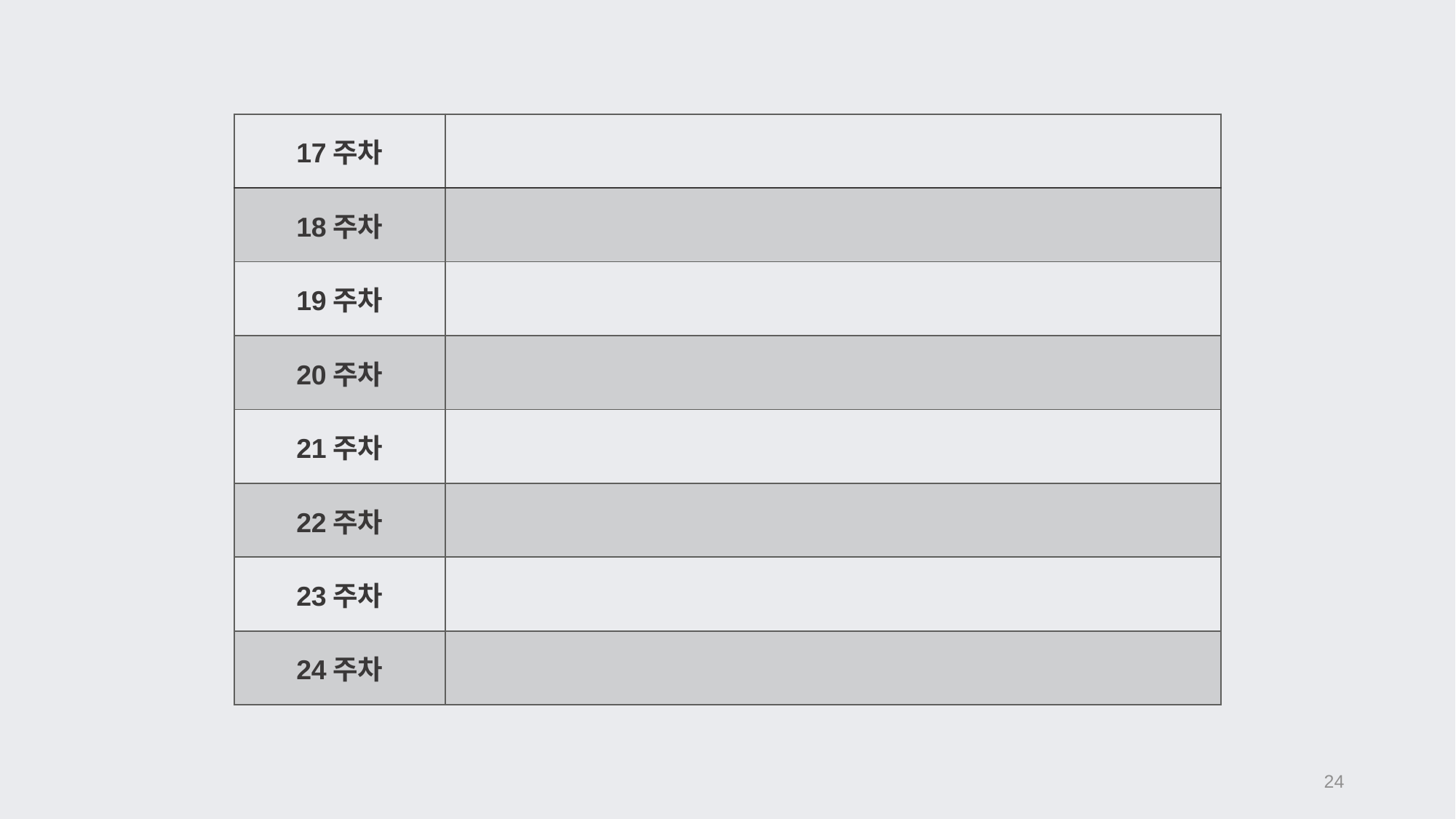

| 17주차 |  |
| --- | --- |
| 18주차 |  |
| 19주차 |  |
| 20주차 |  |
| 21주차 |  |
| 22주차 |  |
| 23주차 |  |
| 24주차 |  |
24